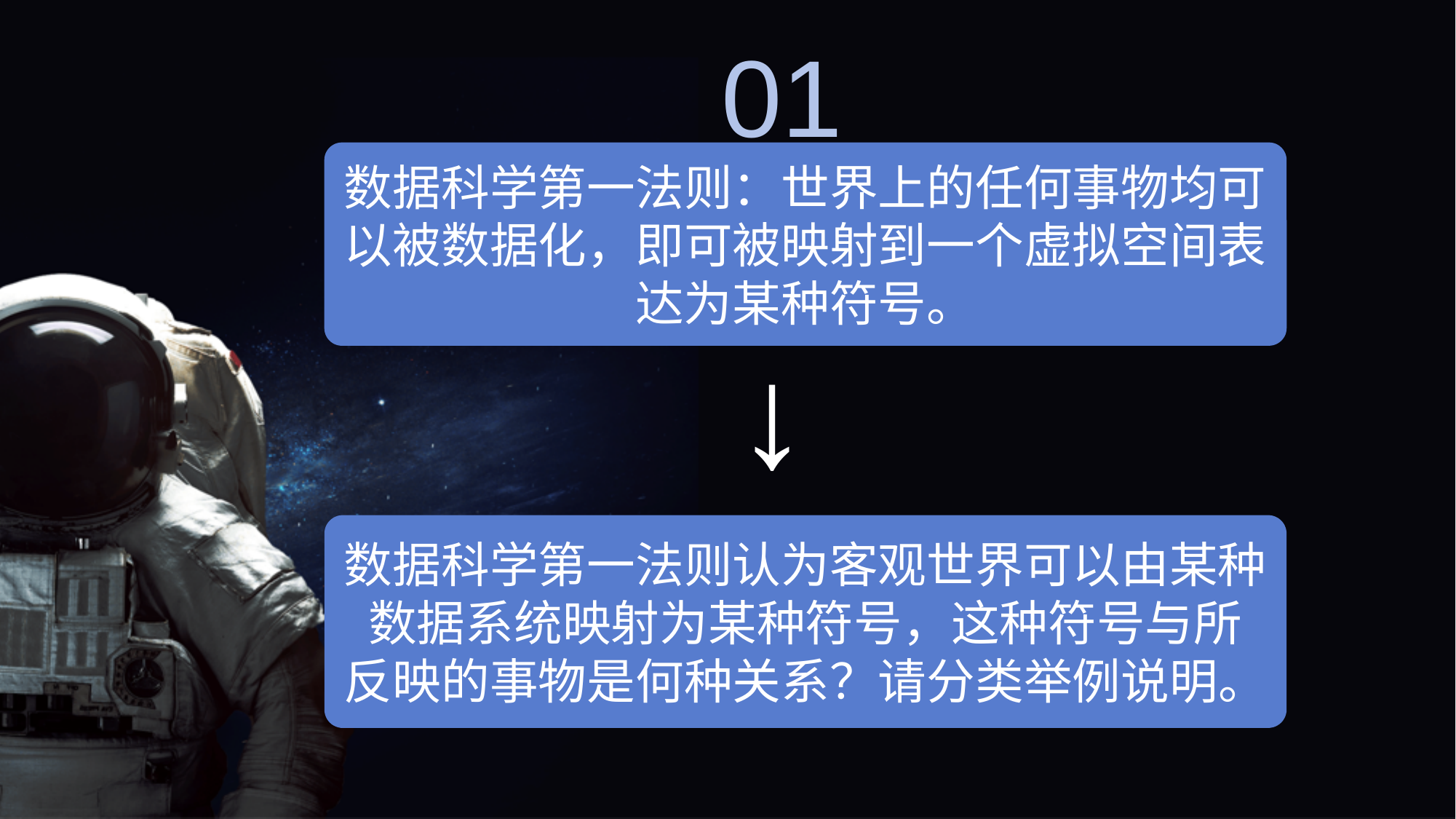

01
数据科学第一法则：世界上的任何事物均可以被数据化，即可被映射到一个虚拟空间表达为某种符号。
↓
数据科学第一法则认为客观世界可以由某种数据系统映射为某种符号，这种符号与所
反映的事物是何种关系？请分类举例说明。